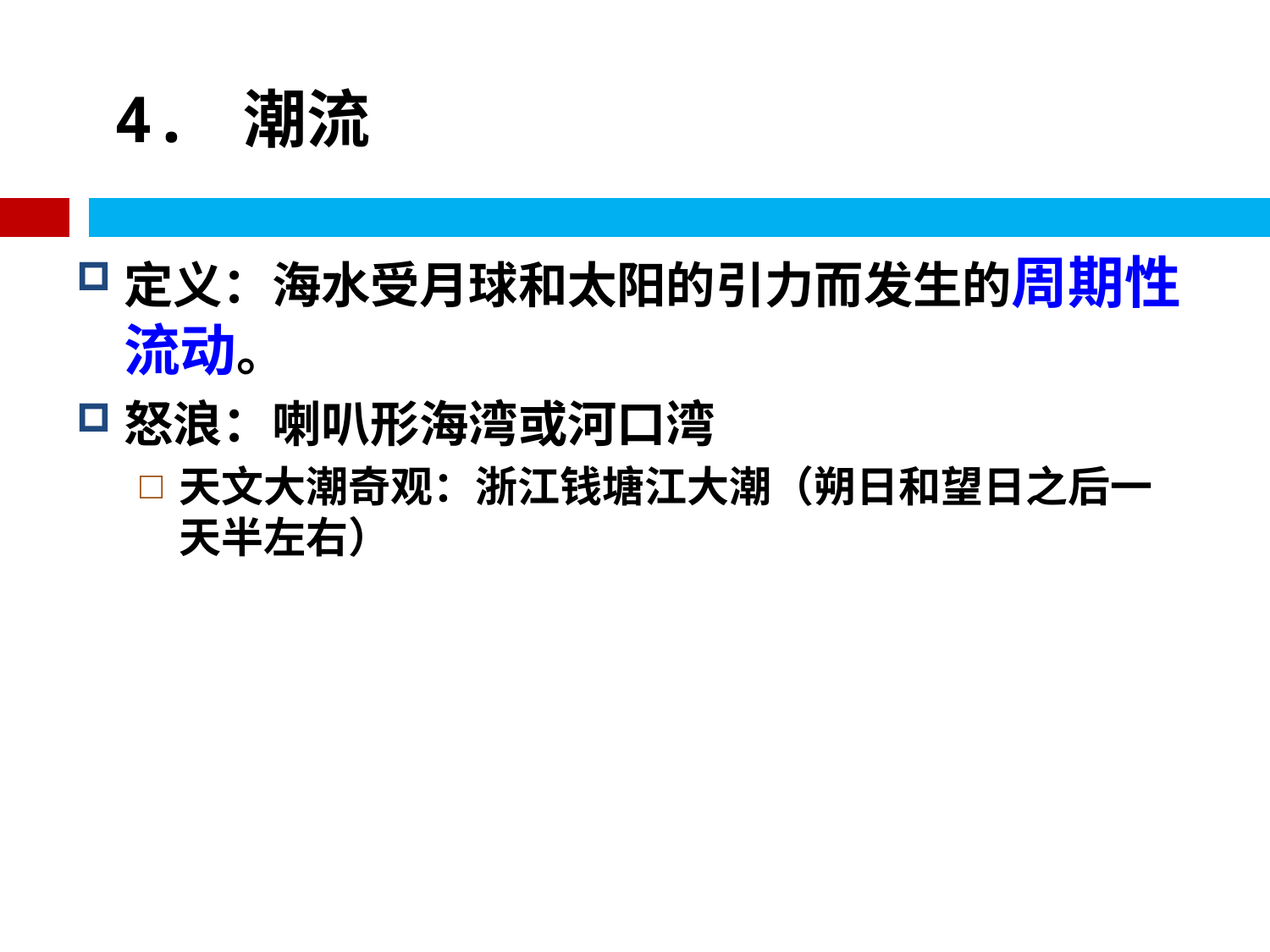

# 4. 潮流
定义：海水受月球和太阳的引力而发生的周期性流动。
怒浪：喇叭形海湾或河口湾
天文大潮奇观：浙江钱塘江大潮（朔日和望日之后一天半左右）